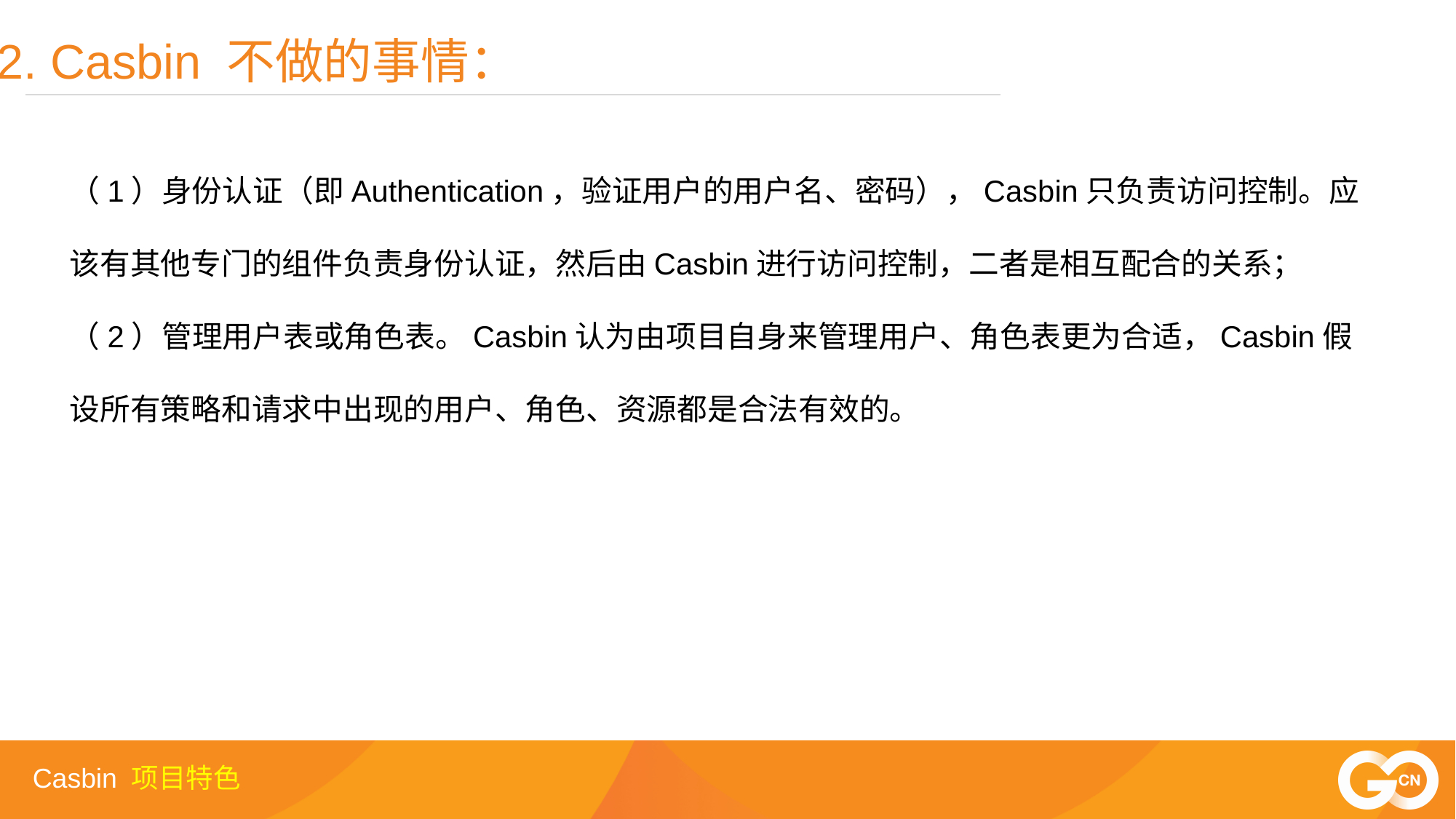

2. Casbin 不做的事情：
（1）身份认证（即Authentication，验证用户的用户名、密码），Casbin只负责访问控制。应该有其他专门的组件负责身份认证，然后由Casbin进行访问控制，二者是相互配合的关系；
（2）管理用户表或角色表。Casbin认为由项目自身来管理用户、角色表更为合适，Casbin假设所有策略和请求中出现的用户、角色、资源都是合法有效的。
Casbin 项目特色